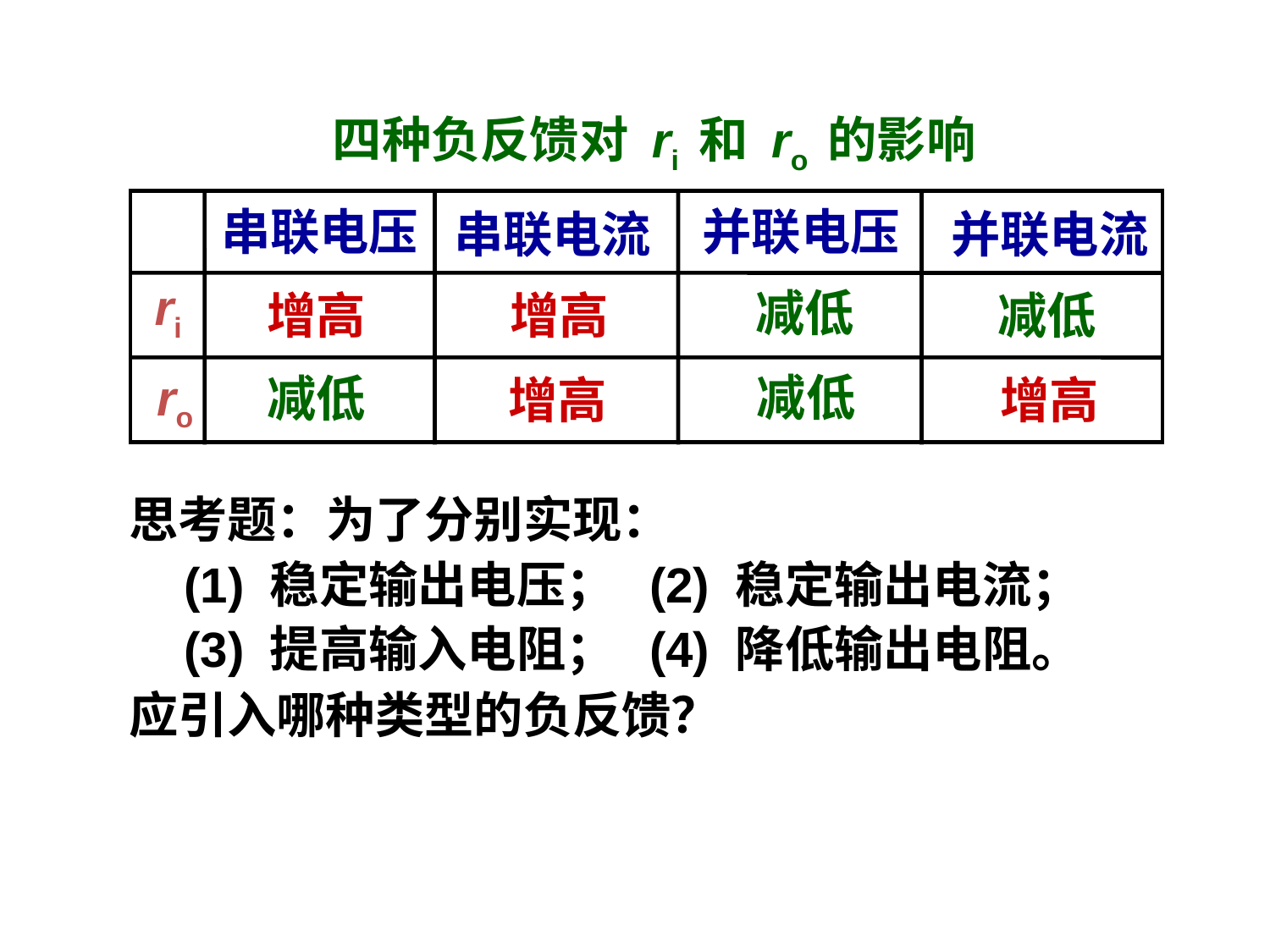

四种负反馈对 ri 和 ro 的影响

串联电压
并联电压
串联电流
并联电流
ri
减低
增高
增高
减低
ro
减低
减低
增高
增高
思考题：为了分别实现：
    (1) 稳定输出电压；  (2) 稳定输出电流；
    (3) 提高输入电阻；  (4) 降低输出电阻。
应引入哪种类型的负反馈？